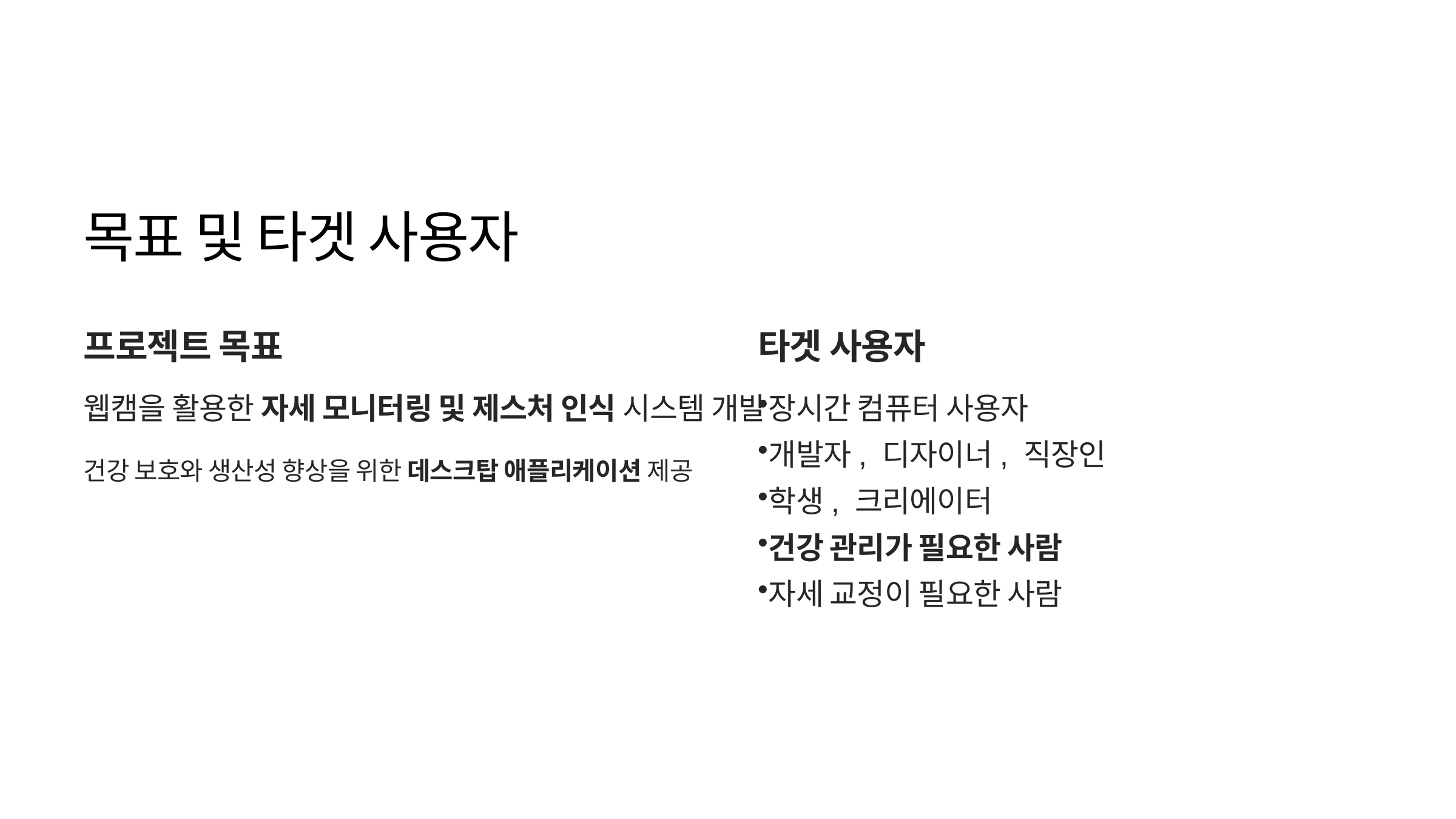

목표 및 타겟 사용자
프로젝트 목표
타겟 사용자
웹캠을 활용한 자세 모니터링 및 제스처 인식 시스템 개발
장시간 컴퓨터 사용자
개발자, 디자이너, 직장인
건강 보호와 생산성 향상을 위한 데스크탑 애플리케이션 제공
학생, 크리에이터
건강 관리가 필요한 사람
자세 교정이 필요한 사람